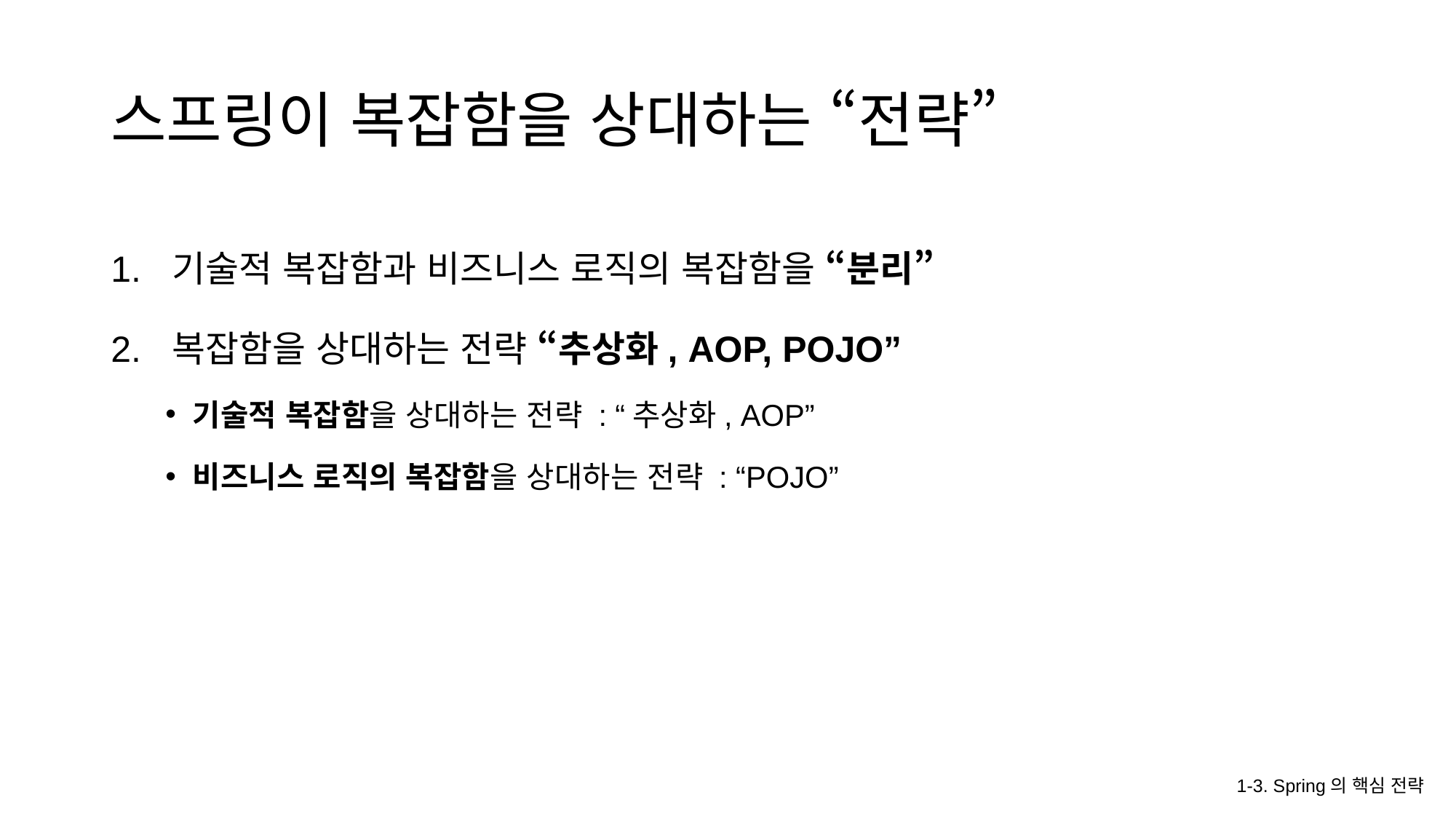

# 스프링이 복잡함을 상대하는 “전략”
기술적 복잡함과 비즈니스 로직의 복잡함을 “분리”
복잡함을 상대하는 전략 “추상화, AOP, POJO”
기술적 복잡함을 상대하는 전략 : “추상화, AOP”
비즈니스 로직의 복잡함을 상대하는 전략 : “POJO”

1-3. Spring의 핵심 전략